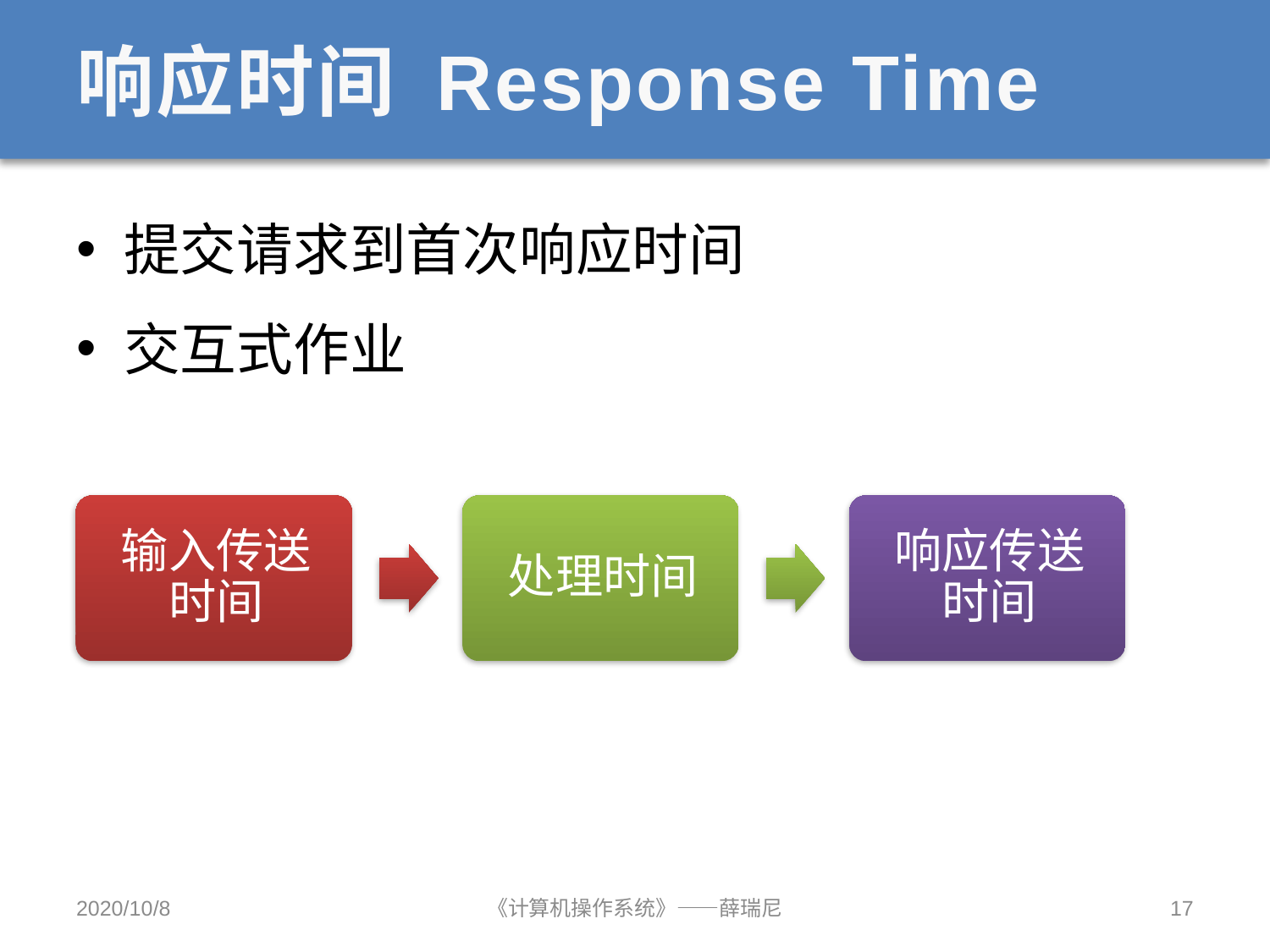

# 响应时间 Response Time
提交请求到首次响应时间
交互式作业
输入传送时间

处理时间

响应传送时间
2020/10/8
《计算机操作系统》——薛瑞尼
17